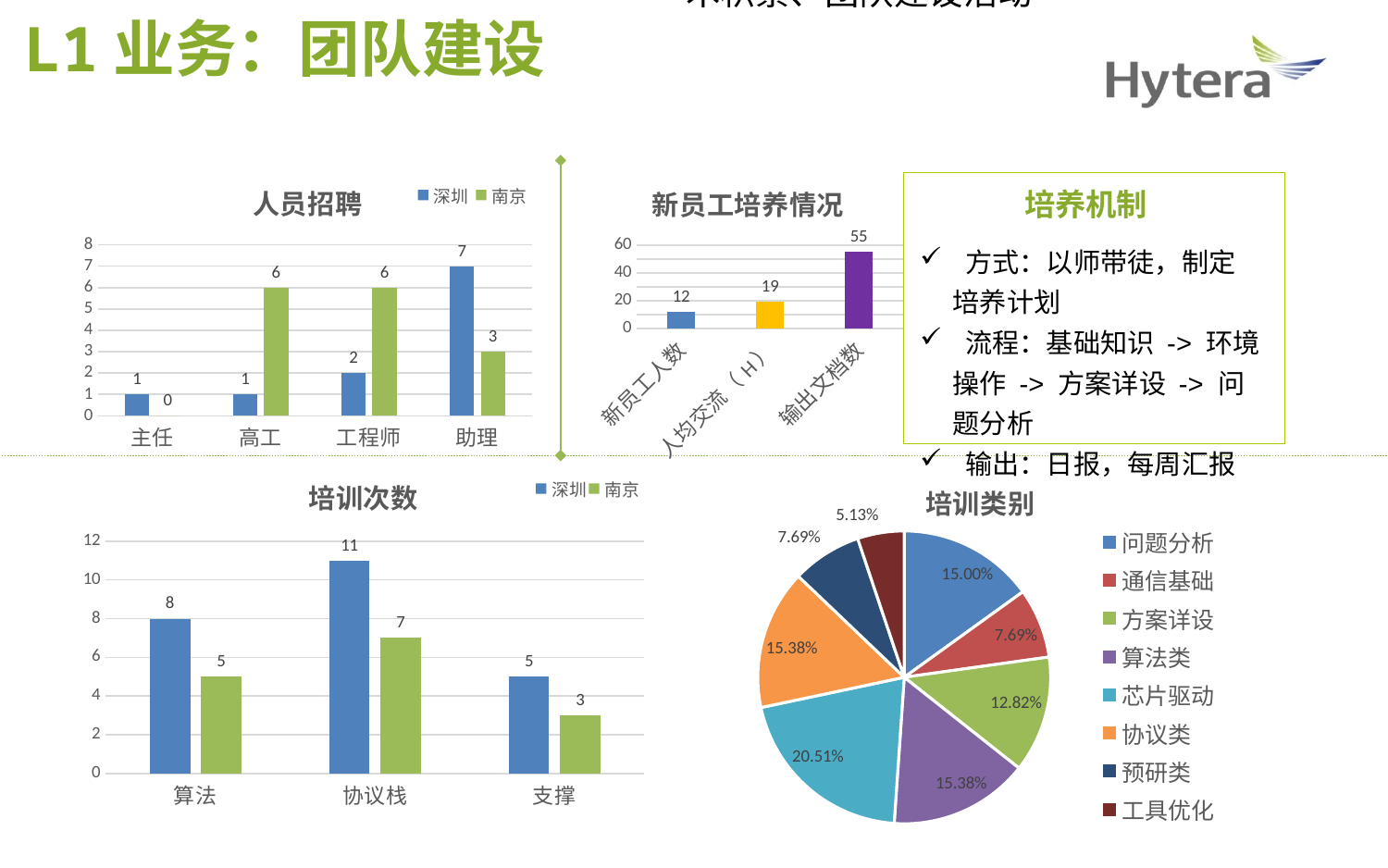

分招聘、培养(新员工培养、常规培训)，技术积累、团队建设活动
L1业务：团队建设

### Chart: 人员招聘

| Category | 深圳 | 南京 |
|---|---|---|
| 主任 | 1.0 | 0.0 |
| 高工 | 1.0 | 6.0 |
| 工程师 | 2.0 | 6.0 |
| 助理 | 7.0 | 3.0 |

### Chart: 新员工培养情况

| Category |  |
|---|---|
| 新员工人数 | 12.0 |
| 人均交流（H） | 19.0 |
| 输出文档数 | 55.0 |
培养机制
 方式：以师带徒，制定培养计划
 流程：基础知识 -> 环境操作 -> 方案详设 -> 问题分析
 输出：日报，每周汇报
12月
9月至今

### Chart: 培训次数

| Category | 深圳 | 南京 |
|---|---|---|
| 算法 | 8.0 | 5.0 |
| 协议栈 | 11.0 | 7.0 |
| 支撑 | 5.0 | 3.0 |

### Chart: 培训类别

| Category |  |
|---|---|
| 问题分析 | 0.15 |
| 通信基础 | 0.07692307692307693 |
| 方案详设 | 0.1282051282051282 |
| 算法类 | 0.15384615384615385 |
| 芯片驱动 | 0.20512820512820512 |
| 协议类 | 0.15384615384615385 |
| 预研类 | 0.07692307692307693 |
| 工具优化 | 0.05128205128205128 |